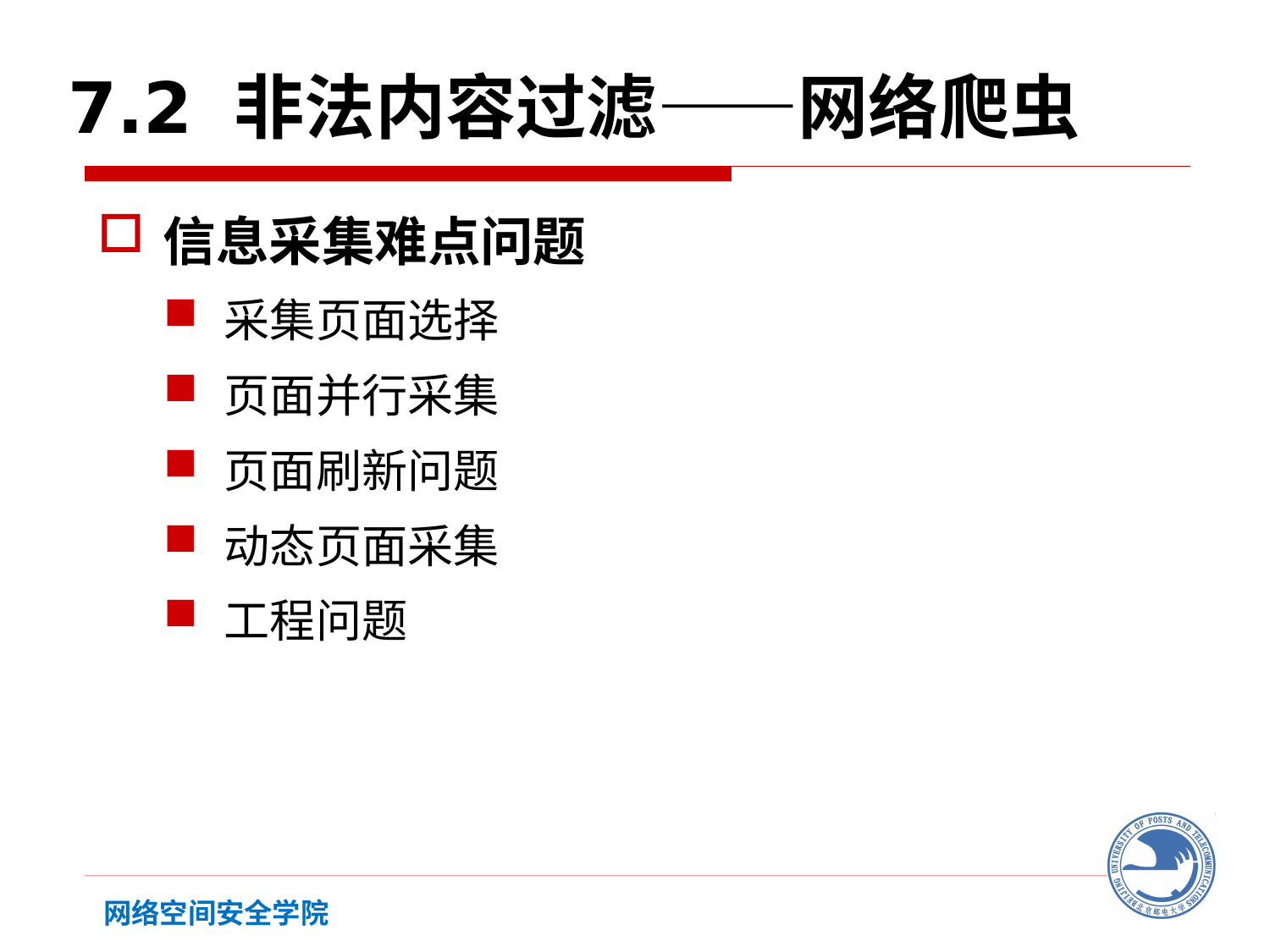

7.2 非法内容过滤——网络爬虫
信息采集难点问题
采集页面选择
页面并行采集
页面刷新问题
动态页面采集
工程问题
34